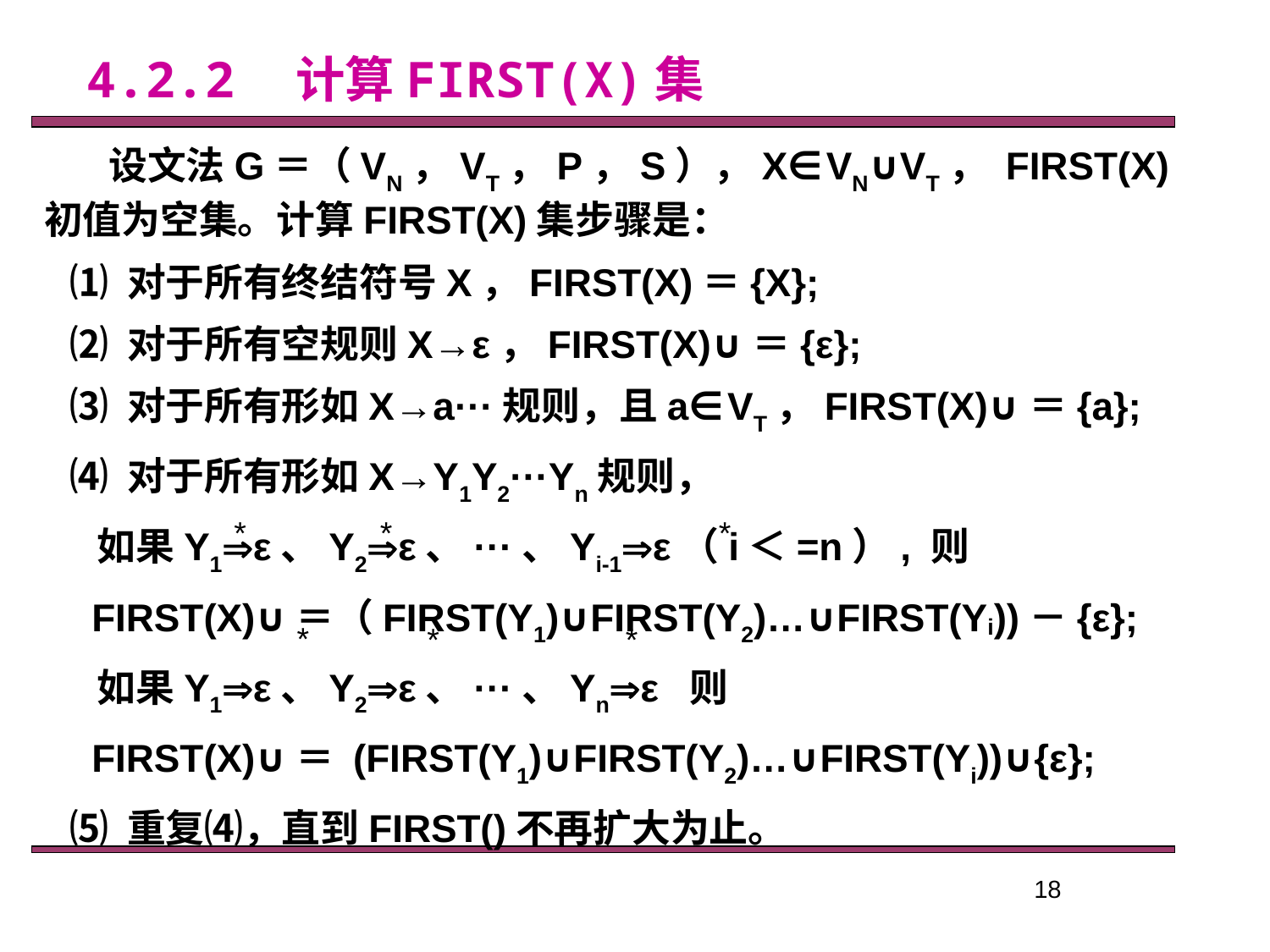

# 4.2.2　计算FIRST(X)集
设文法G＝（VN，VT，P，S），X∈VN∪VT， FIRST(X)初值为空集。计算FIRST(X)集步骤是：
⑴ 对于所有终结符号X，FIRST(X)＝{X};
⑵ 对于所有空规则X→ε，FIRST(X)∪＝{ε};
⑶ 对于所有形如X→a···规则，且a∈VT，FIRST(X)∪＝{a};
⑷ 对于所有形如X→Y1Y2···Yn规则，
  如果Y1⇒ε、Y2⇒ε、···、Yi-1⇒ε（i＜=n）, 则
  FIRST(X)∪＝（FIRST(Y1)∪FIRST(Y2)…∪FIRST(Yi))－{ε};
  如果Y1⇒ε、Y2⇒ε、···、Yn⇒ε  则
  FIRST(X)∪＝ (FIRST(Y1)∪FIRST(Y2)…∪FIRST(Yi))∪{ε};
⑸ 重复⑷，直到FIRST()不再扩大为止。
*
*
*
*
*
*
18